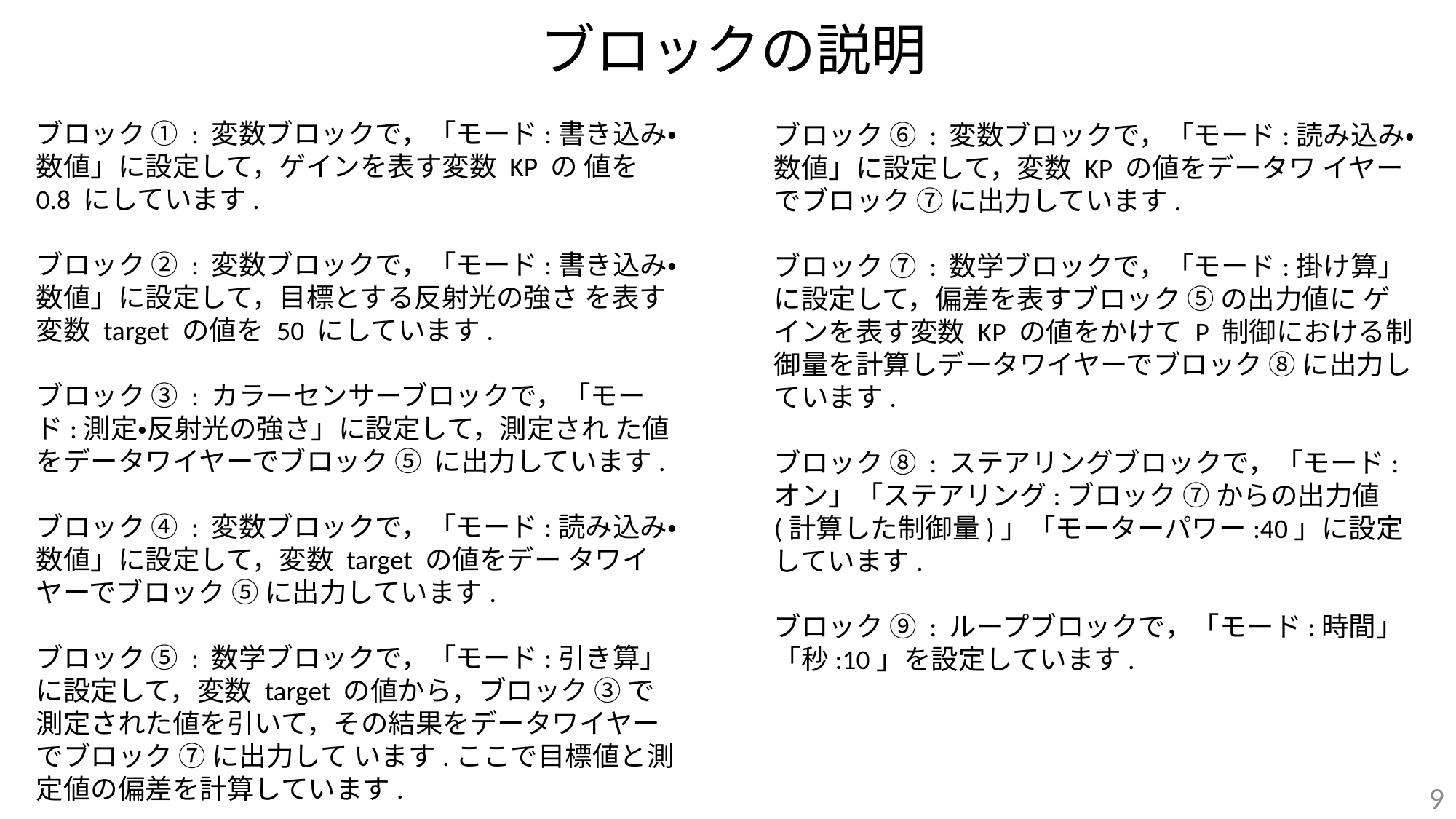

# ブロックの説明
ブロック ① : 変数ブロックで，「モード:書き込み・数値」に設定して，ゲインを表す変数 KP の 値を 0.8 にしています.

ブロック ② : 変数ブロックで，「モード:書き込み・数値」に設定して，目標とする反射光の強さ を表す変数 target の値を 50 にしています.

ブロック ③ : カラーセンサーブロックで，「モード:測定・反射光の強さ」に設定して，測定され た値をデータワイヤーでブロック ⑤  に出力しています.

ブロック ④ : 変数ブロックで，「モード:読み込み・数値」に設定して，変数 target の値をデー タワイヤーでブロック ⑤ に出力しています.

ブロック ⑤ : 数学ブロックで，「モード:引き算」に設定して，変数 target の値から，ブロック ③ で測定された値を引いて，その結果をデータワイヤーでブロック ⑦ に出力して います.ここで目標値と測定値の偏差を計算しています.
ブロック ⑥ : 変数ブロックで，「モード:読み込み・数値」に設定して，変数 KP の値をデータワ イヤーでブロック ⑦ に出力しています.

ブロック ⑦ : 数学ブロックで，「モード:掛け算」に設定して，偏差を表すブロック ⑤ の出力値に ゲインを表す変数 KP の値をかけて P 制御における制御量を計算しデータワイヤーでブロック ⑧ に出力しています.

ブロック ⑧ : ステアリングブロックで，「モード:オン」「ステアリング:ブロック ⑦ からの出力値(計算した制御量)」「モーターパワー:40」に設定しています.

ブロック ⑨ : ループブロックで，「モード:時間」「秒:10」を設定しています.
9